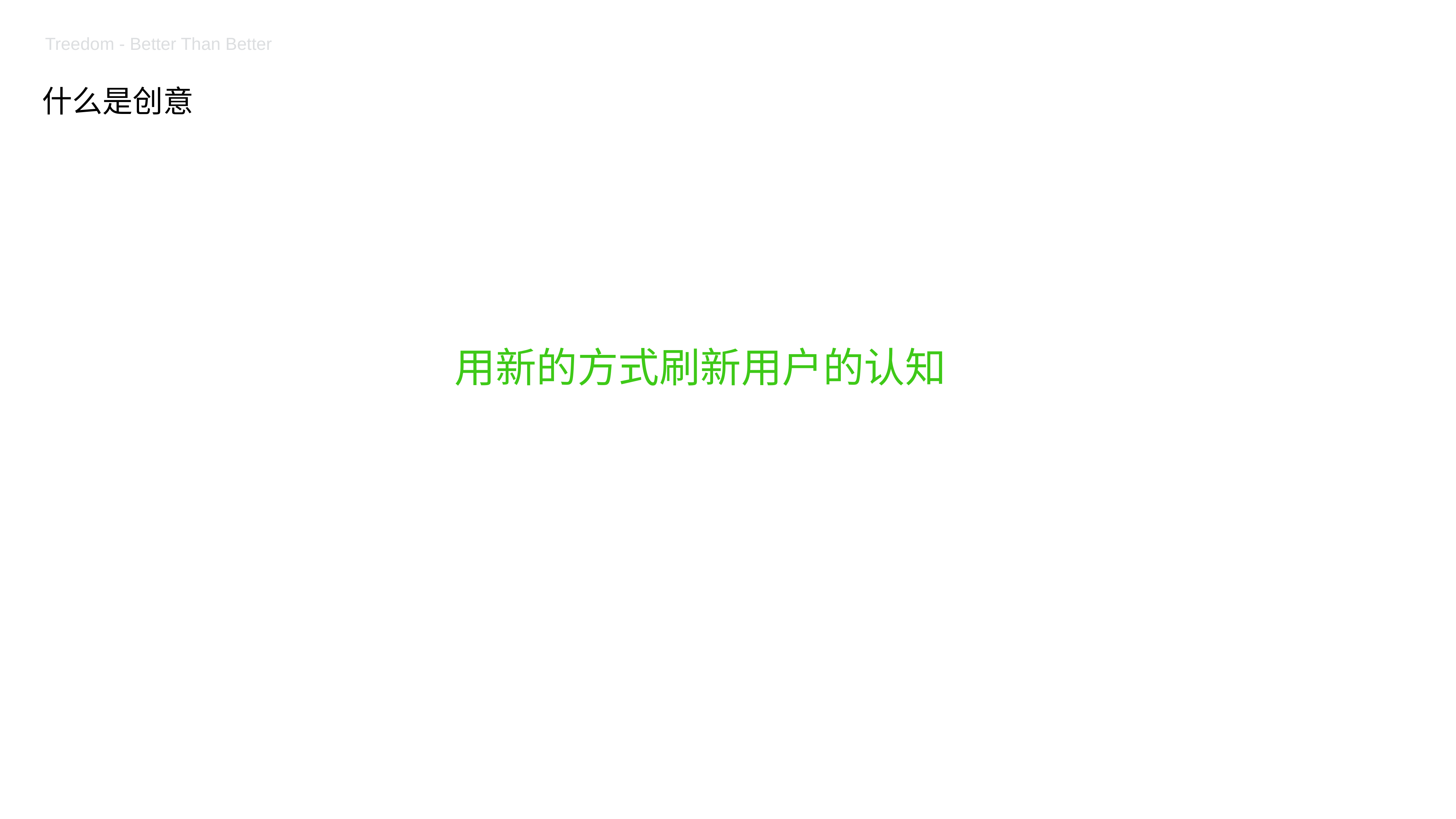

Treedom - Better Than Better
什么是创意
用新的方式刷新用户的认知